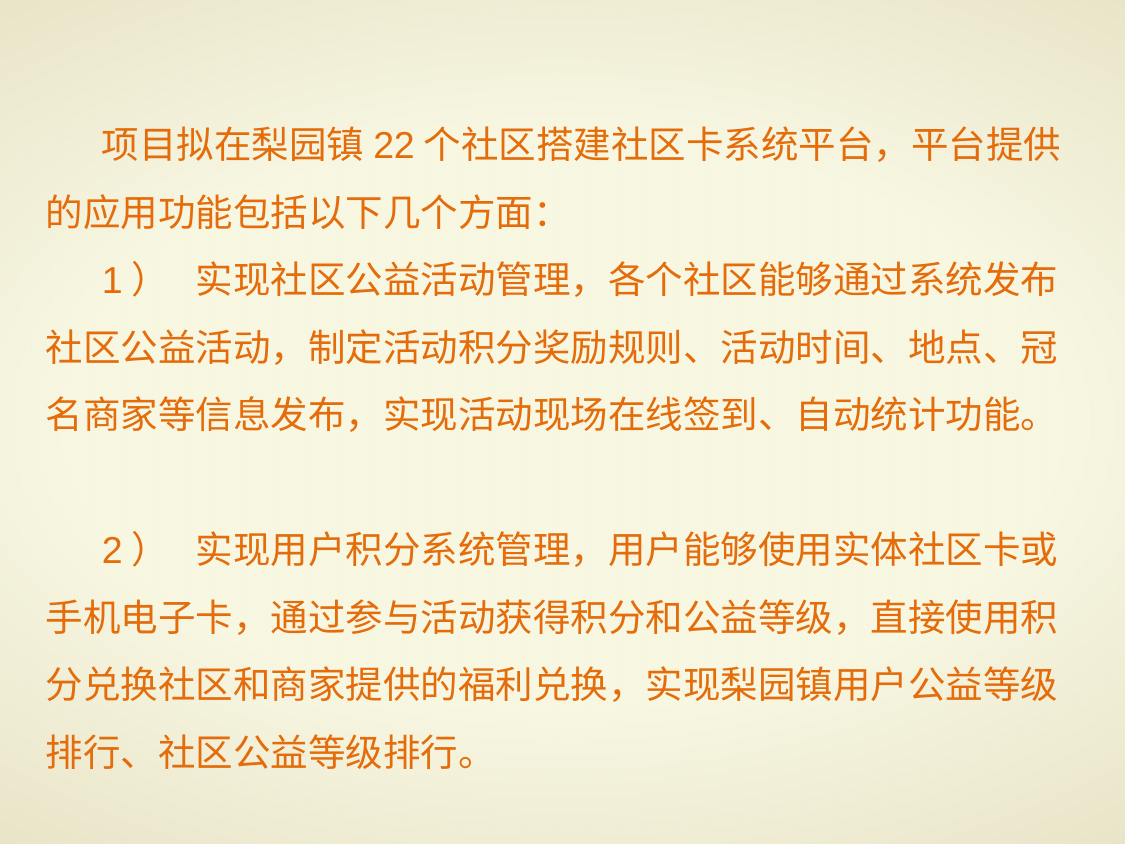

项目拟在梨园镇22个社区搭建社区卡系统平台，平台提供的应用功能包括以下几个方面：
1）	实现社区公益活动管理，各个社区能够通过系统发布社区公益活动，制定活动积分奖励规则、活动时间、地点、冠名商家等信息发布，实现活动现场在线签到、自动统计功能。

2）	实现用户积分系统管理，用户能够使用实体社区卡或手机电子卡，通过参与活动获得积分和公益等级，直接使用积分兑换社区和商家提供的福利兑换，实现梨园镇用户公益等级排行、社区公益等级排行。